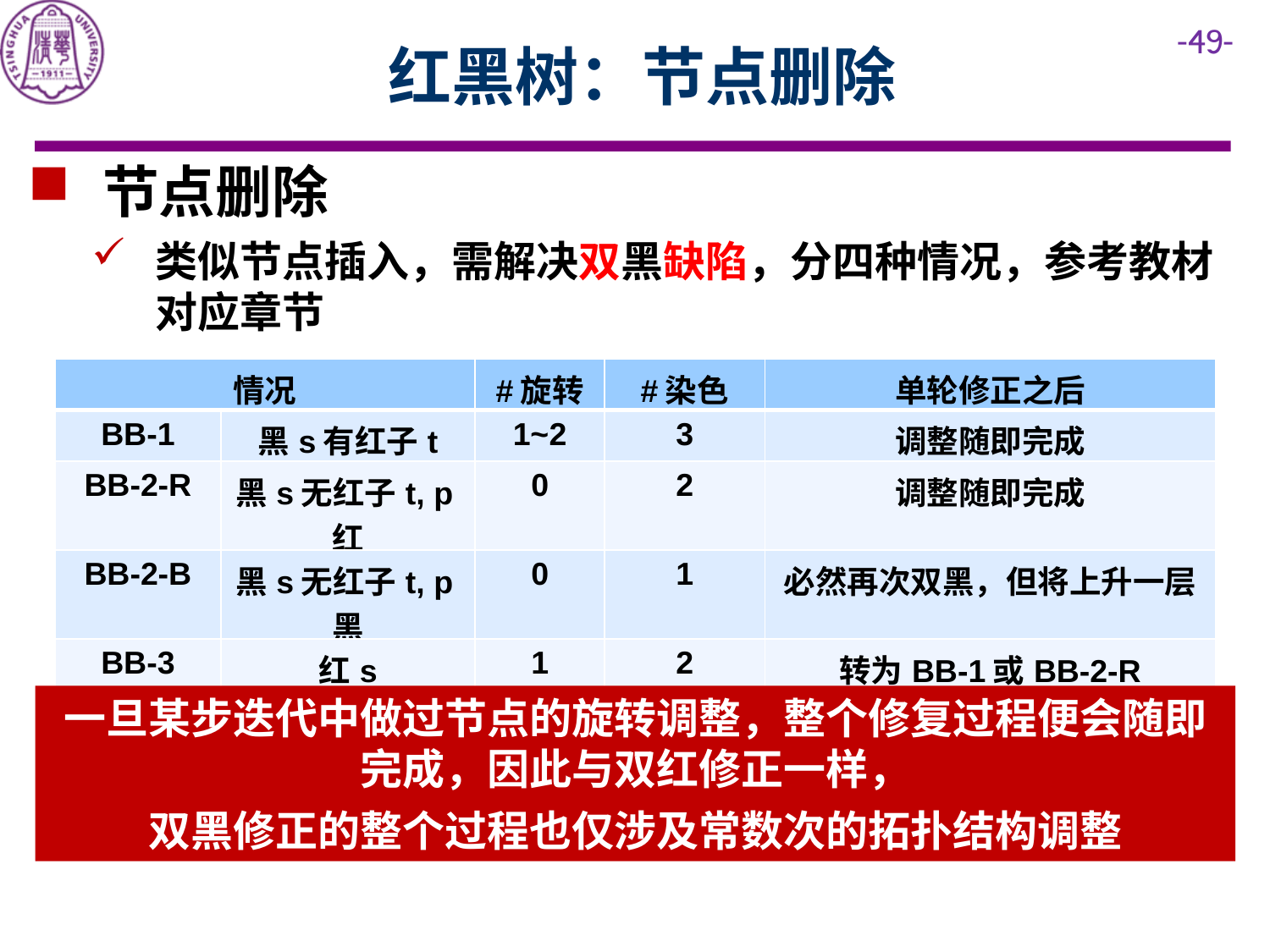

# 红黑树：节点删除
 节点删除
类似节点插入，需解决双黑缺陷，分四种情况，参考教材对应章节
| 情况 |  | #旋转 | #染色 | 单轮修正之后 |
| --- | --- | --- | --- | --- |
| BB-1 | 黑s有红子t | 1~2 | 3 | 调整随即完成 |
| BB-2-R | 黑s无红子t, p红 | 0 | 2 | 调整随即完成 |
| BB-2-B | 黑s无红子t, p黑 | 0 | 1 | 必然再次双黑，但将上升一层 |
| BB-3 | 红s | 1 | 2 | 转为BB-1或BB-2-R |
一旦某步迭代中做过节点的旋转调整，整个修复过程便会随即完成，因此与双红修正一样，
双黑修正的整个过程也仅涉及常数次的拓扑结构调整